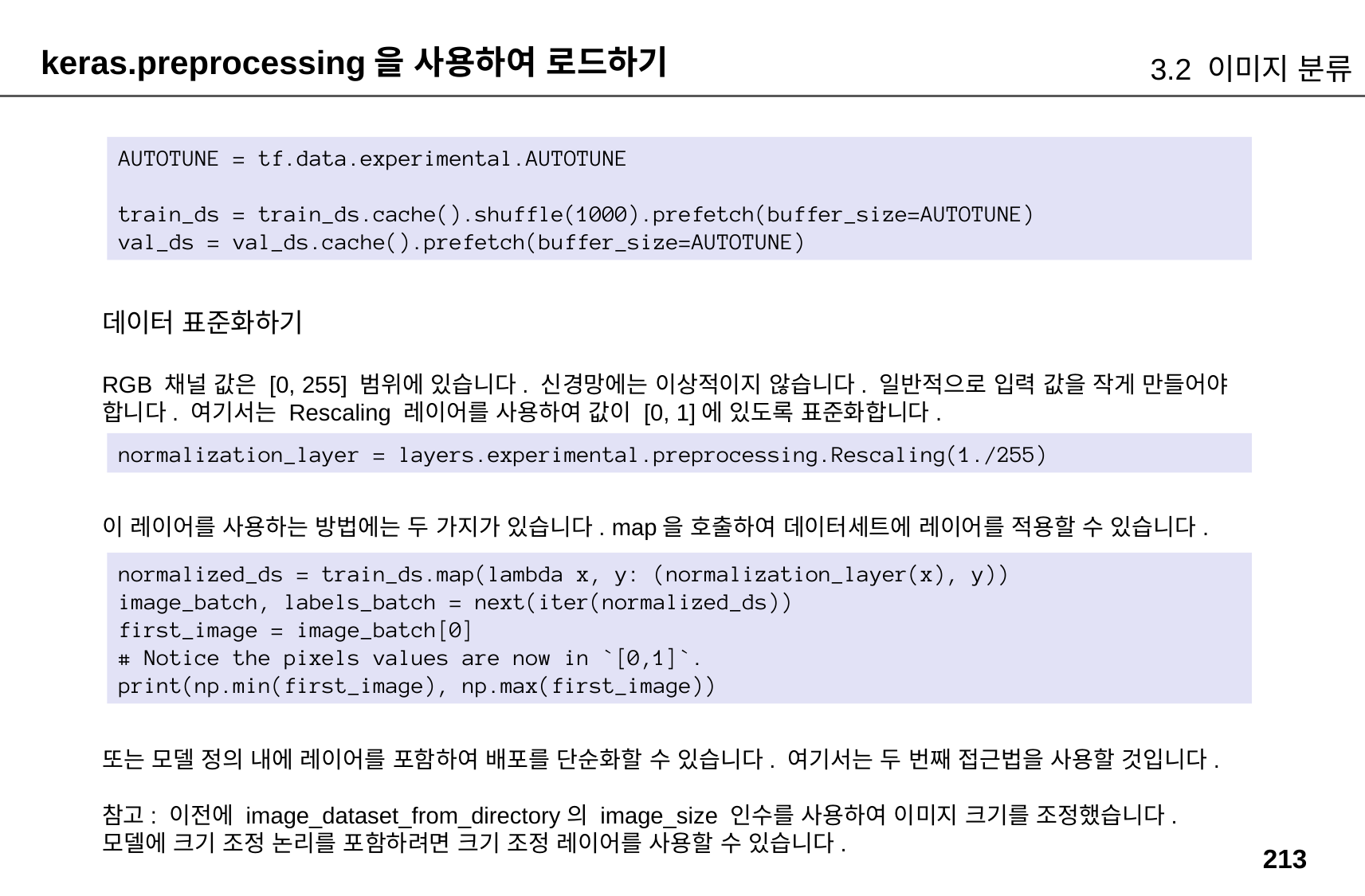

keras.preprocessing을 사용하여 로드하기
3.2 이미지 분류
AUTOTUNE = tf.data.experimental.AUTOTUNE

train_ds = train_ds.cache().shuffle(1000).prefetch(buffer_size=AUTOTUNE)
val_ds = val_ds.cache().prefetch(buffer_size=AUTOTUNE)
데이터 표준화하기

RGB 채널 값은 [0, 255] 범위에 있습니다. 신경망에는 이상적이지 않습니다. 일반적으로 입력 값을 작게 만들어야 합니다. 여기서는 Rescaling 레이어를 사용하여 값이 [0, 1]에 있도록 표준화합니다.
normalization_layer = layers.experimental.preprocessing.Rescaling(1./255)
이 레이어를 사용하는 방법에는 두 가지가 있습니다. map을 호출하여 데이터세트에 레이어를 적용할 수 있습니다.
normalized_ds = train_ds.map(lambda x, y: (normalization_layer(x), y))
image_batch, labels_batch = next(iter(normalized_ds))
first_image = image_batch[0]
# Notice the pixels values are now in `[0,1]`.
print(np.min(first_image), np.max(first_image))
또는 모델 정의 내에 레이어를 포함하여 배포를 단순화할 수 있습니다. 여기서는 두 번째 접근법을 사용할 것입니다.

참고: 이전에 image_dataset_from_directory의 image_size 인수를 사용하여 이미지 크기를 조정했습니다. 모델에 크기 조정 논리를 포함하려면 크기 조정 레이어를 사용할 수 있습니다.